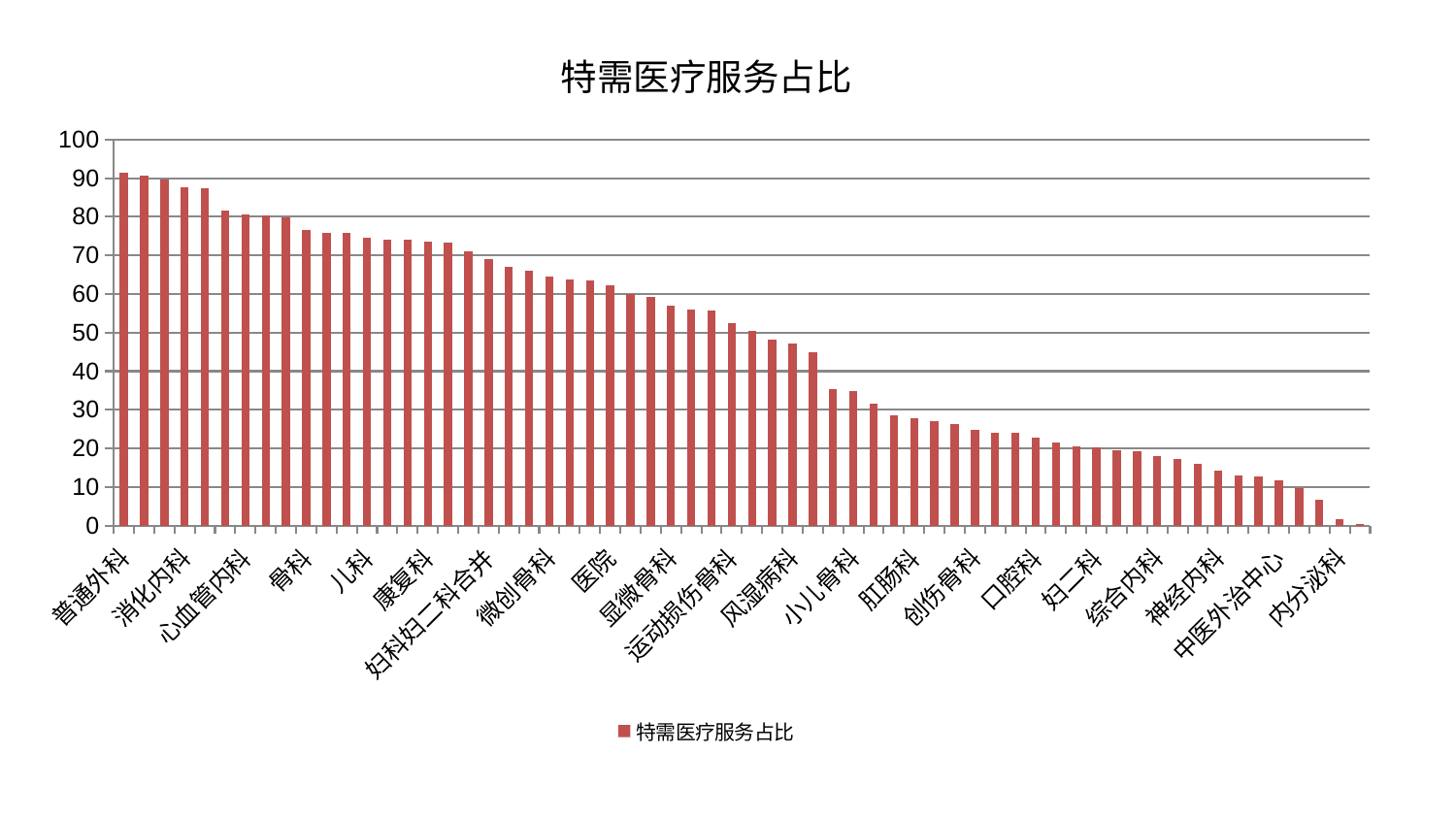

### Chart: 特需医疗服务占比

| Category | 特需医疗服务占比 |
|---|---|
| 普通外科 | 91.36234755084051 |
| 血液科 | 90.59414684558425 |
| 肾病科 | 89.65120342531942 |
| 消化内科 | 87.66107533408487 |
| 身心医学科 | 87.31838200600095 |
| 妇科 | 81.67459395976668 |
| 心血管内科 | 80.71400542346755 |
| 重症医学科 | 80.40291373195319 |
| 脾胃科消化科合并 | 79.83690959292551 |
| 骨科 | 76.65446660733073 |
| 泌尿外科 | 75.8713385005712 |
| 治未病中心 | 75.80935671854805 |
| 儿科 | 74.44802302786873 |
| 心病四科 | 74.1663677555835 |
| 周围血管科 | 74.1187796114531 |
| 康复科 | 73.68126244853575 |
| 推拿科 | 73.19870850206043 |
| 肝病科 | 71.11615791811583 |
| 妇科妇二科合并 | 68.986933721291 |
| 肿瘤内科 | 66.95787433186055 |
| 呼吸内科 | 66.02227699306862 |
| 微创骨科 | 64.55907308645996 |
| 脑病二科 | 63.83367419265602 |
| 关节骨科 | 63.527346162559354 |
| 医院 | 62.35074067720126 |
| 心病三科 | 59.96647649771503 |
| 皮肤科 | 59.117791340470525 |
| 显微骨科 | 56.93369770262382 |
| 胸外科 | 55.87887650498791 |
| 脑病三科 | 55.653844462662015 |
| 运动损伤骨科 | 52.55799674539601 |
| 心病一科 | 50.433097372928245 |
| 心病二科 | 48.1420739002711 |
| 风湿病科 | 47.11797616282565 |
| 小儿推拿科 | 45.02306861217493 |
| 中医经典科 | 35.44298562318349 |
| 小儿骨科 | 34.83392483237808 |
| 脊柱骨科 | 31.487281498946928 |
| 男科 | 28.55189889618095 |
| 肛肠科 | 27.8185488946346 |
| 针灸科 | 27.06366271150369 |
| 西区重症医学科 | 26.277485515475128 |
| 创伤骨科 | 24.787807866929377 |
| 美容皮肤科 | 24.10034478954288 |
| 耳鼻喉科 | 24.020972112030403 |
| 口腔科 | 22.793629091301337 |
| 东区肾病科 | 21.551916420712104 |
| 脾胃病科 | 20.502240753770895 |
| 妇二科 | 20.312909892233975 |
| 产科 | 19.411306818399932 |
| 肾脏内科 | 19.31091945448562 |
| 综合内科 | 18.048109214938425 |
| 东区重症医学科 | 17.27655622862074 |
| 眼科 | 15.887017466599174 |
| 神经内科 | 14.222167666241026 |
| 老年医学科 | 12.992636899902777 |
| 肝胆外科 | 12.787116784023267 |
| 中医外治中心 | 11.798647674327235 |
| 神经外科 | 9.810999200410574 |
| 脑病一科 | 6.778961913374415 |
| 内分泌科 | 1.765767572267296 |
| 乳腺甲状腺外科 | 0.2796591458094744 |
215